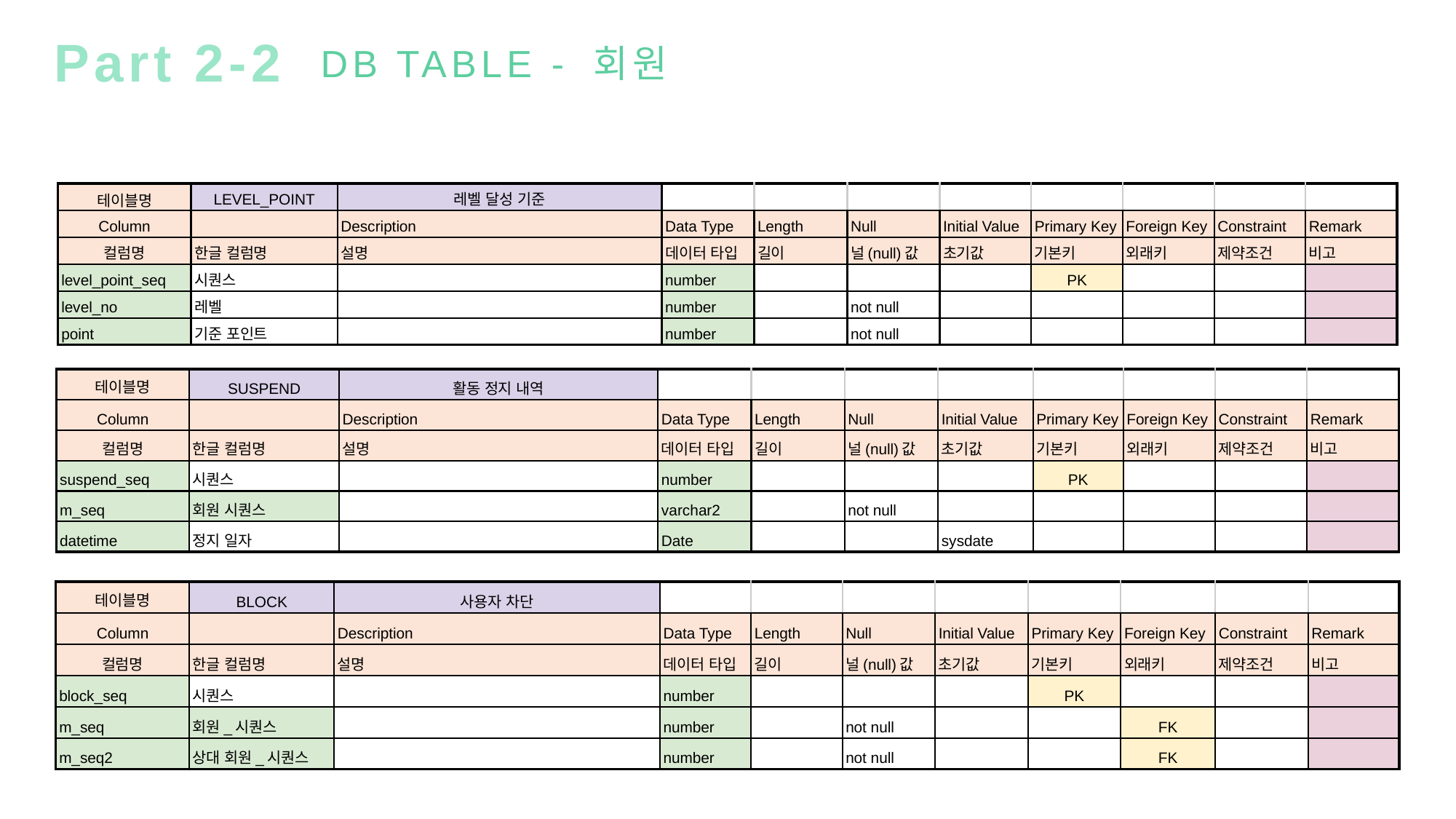

Part 2-2
DB TABLE - 회원
| 테이블명 | LEVEL\_POINT | 레벨 달성 기준 |  |  |  |  |  |  |  |  |
| --- | --- | --- | --- | --- | --- | --- | --- | --- | --- | --- |
| Column |  | Description | Data Type | Length | Null | Initial Value | Primary Key | Foreign Key | Constraint | Remark |
| 컬럼명 | 한글 컬럼명 | 설명 | 데이터 타입 | 길이 | 널(null)값 | 초기값 | 기본키 | 외래키 | 제약조건 | 비고 |
| level\_point\_seq | 시퀀스 |  | number |  |  |  | PK |  |  |  |
| level\_no | 레벨 |  | number |  | not null |  |  |  |  |  |
| point | 기준 포인트 |  | number |  | not null |  |  |  |  |  |
| 테이블명 | SUSPEND | 활동 정지 내역 |  |  |  |  |  |  |  |  |
| --- | --- | --- | --- | --- | --- | --- | --- | --- | --- | --- |
| Column |  | Description | Data Type | Length | Null | Initial Value | Primary Key | Foreign Key | Constraint | Remark |
| 컬럼명 | 한글 컬럼명 | 설명 | 데이터 타입 | 길이 | 널(null)값 | 초기값 | 기본키 | 외래키 | 제약조건 | 비고 |
| suspend\_seq | 시퀀스 |  | number |  |  |  | PK |  |  |  |
| m\_seq | 회원 시퀀스 |  | varchar2 |  | not null |  |  |  |  |  |
| datetime | 정지 일자 |  | Date |  |  | sysdate |  |  |  |  |
| 테이블명 | BLOCK | 사용자 차단 |  |  |  |  |  |  |  |  |
| --- | --- | --- | --- | --- | --- | --- | --- | --- | --- | --- |
| Column |  | Description | Data Type | Length | Null | Initial Value | Primary Key | Foreign Key | Constraint | Remark |
| 컬럼명 | 한글 컬럼명 | 설명 | 데이터 타입 | 길이 | 널(null)값 | 초기값 | 기본키 | 외래키 | 제약조건 | 비고 |
| block\_seq | 시퀀스 |  | number |  |  |  | PK |  |  |  |
| m\_seq | 회원\_시퀀스 |  | number |  | not null |  |  | FK |  |  |
| m\_seq2 | 상대 회원\_시퀀스 |  | number |  | not null |  |  | FK |  |  |